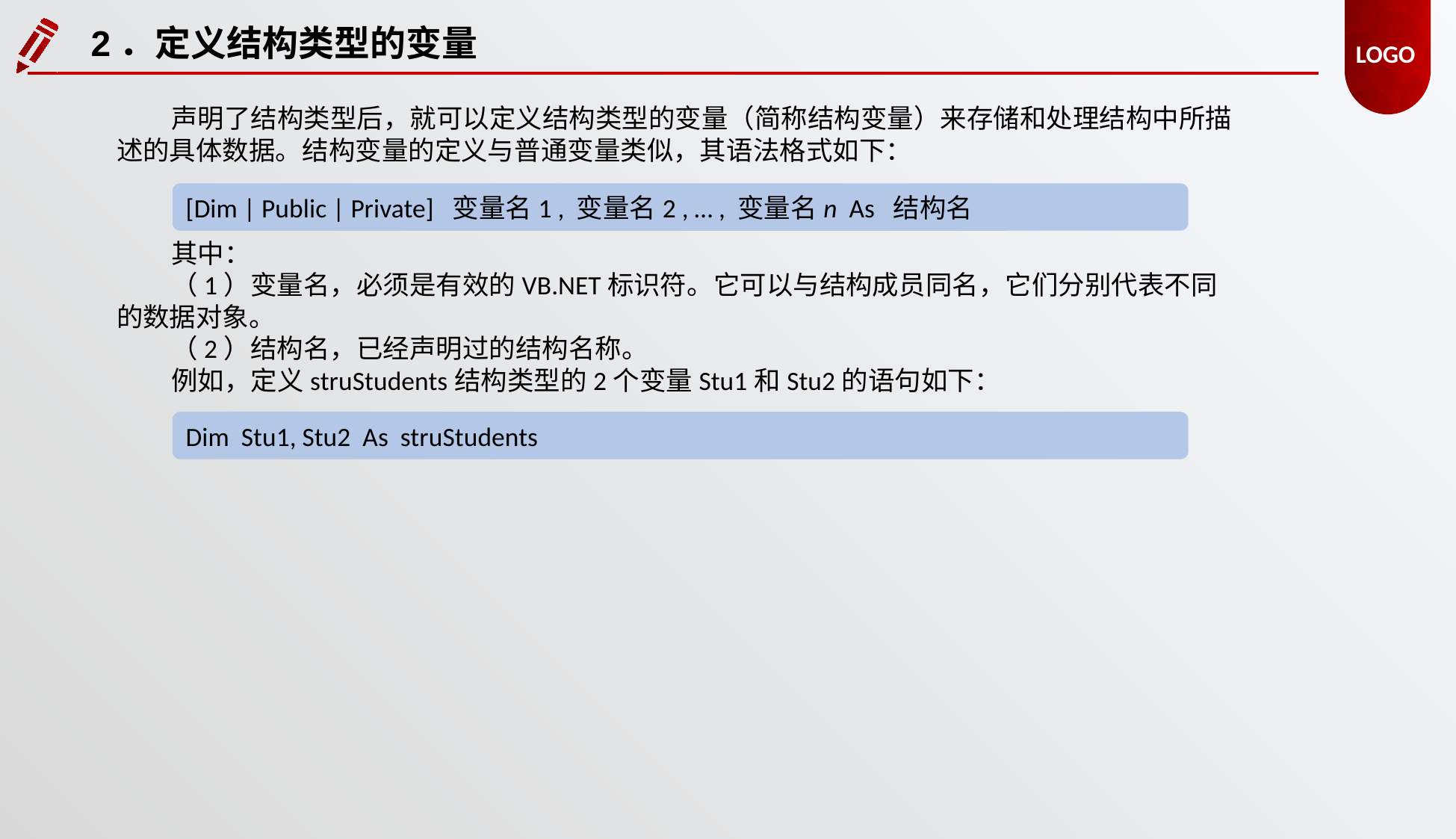

2．定义结构类型的变量
声明了结构类型后，就可以定义结构类型的变量（简称结构变量）来存储和处理结构中所描述的具体数据。结构变量的定义与普通变量类似，其语法格式如下：
[Dim | Public | Private]  变量名1 , 变量名2 , … , 变量名n  As  结构名
其中：
（1）变量名，必须是有效的VB.NET标识符。它可以与结构成员同名，它们分别代表不同的数据对象。
（2）结构名，已经声明过的结构名称。
例如，定义struStudents结构类型的2个变量Stu1和Stu2的语句如下：
Dim  Stu1, Stu2  As  struStudents